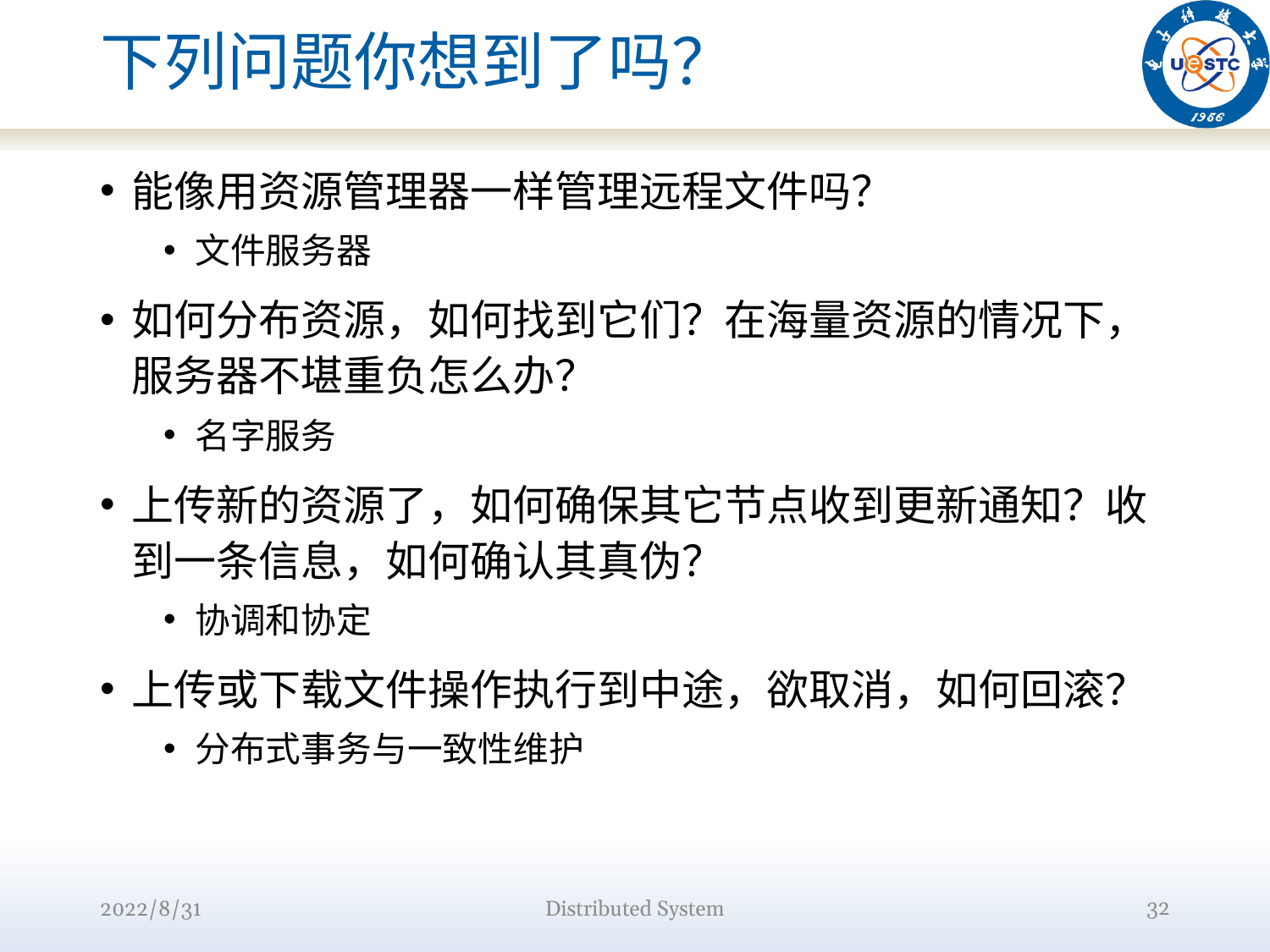

# 下列问题你想到了吗？
能像用资源管理器一样管理远程文件吗？
文件服务器
如何分布资源，如何找到它们？在海量资源的情况下，服务器不堪重负怎么办？
名字服务
上传新的资源了，如何确保其它节点收到更新通知？收到一条信息，如何确认其真伪？
协调和协定
上传或下载文件操作执行到中途，欲取消，如何回滚？
分布式事务与一致性维护
2022/8/31
Distributed System
32